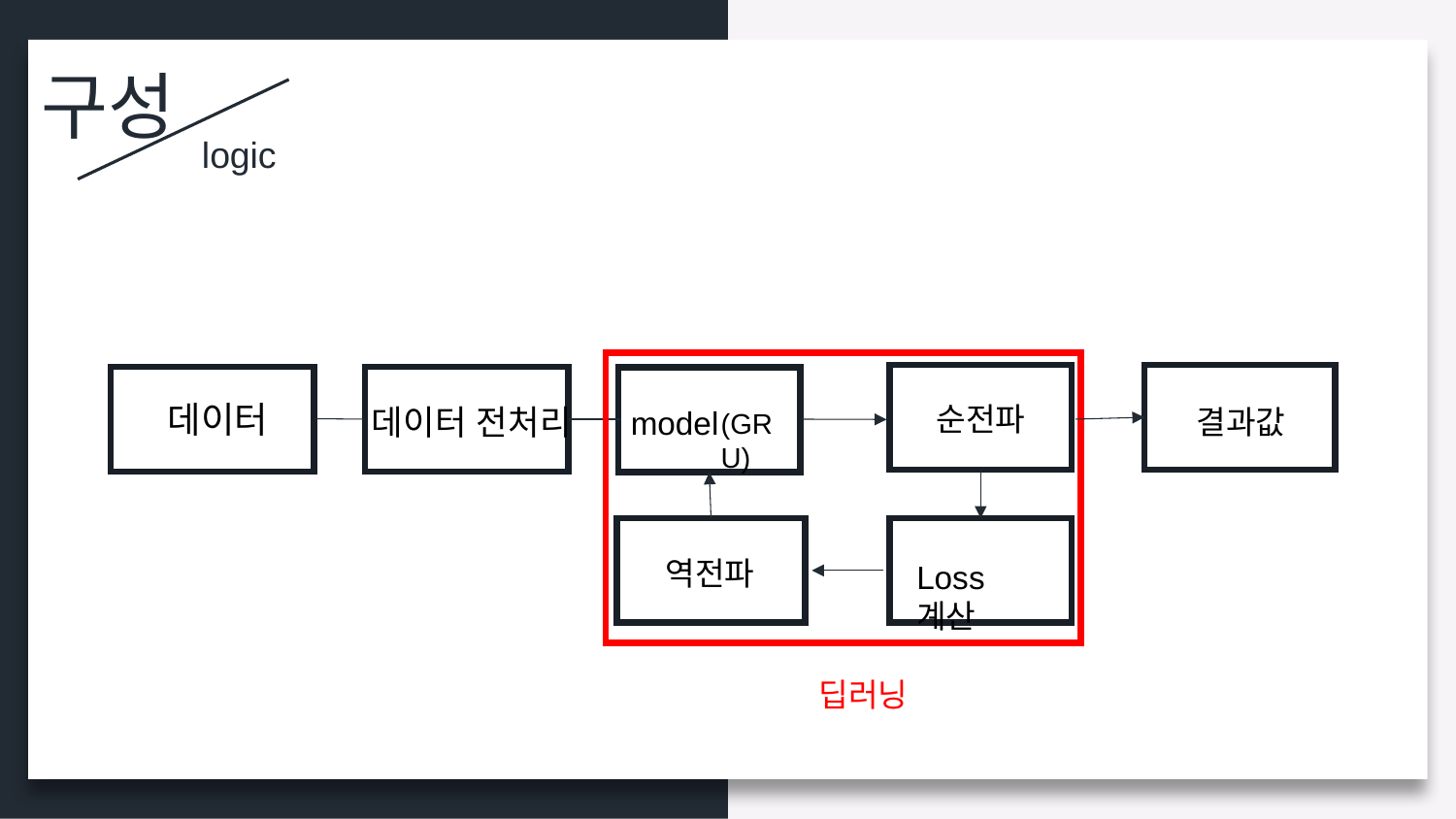

구성
logic

데이터
순전파
데이터 전처리
결과값
model
(GRU)

역전파
Loss계산
딥러닝